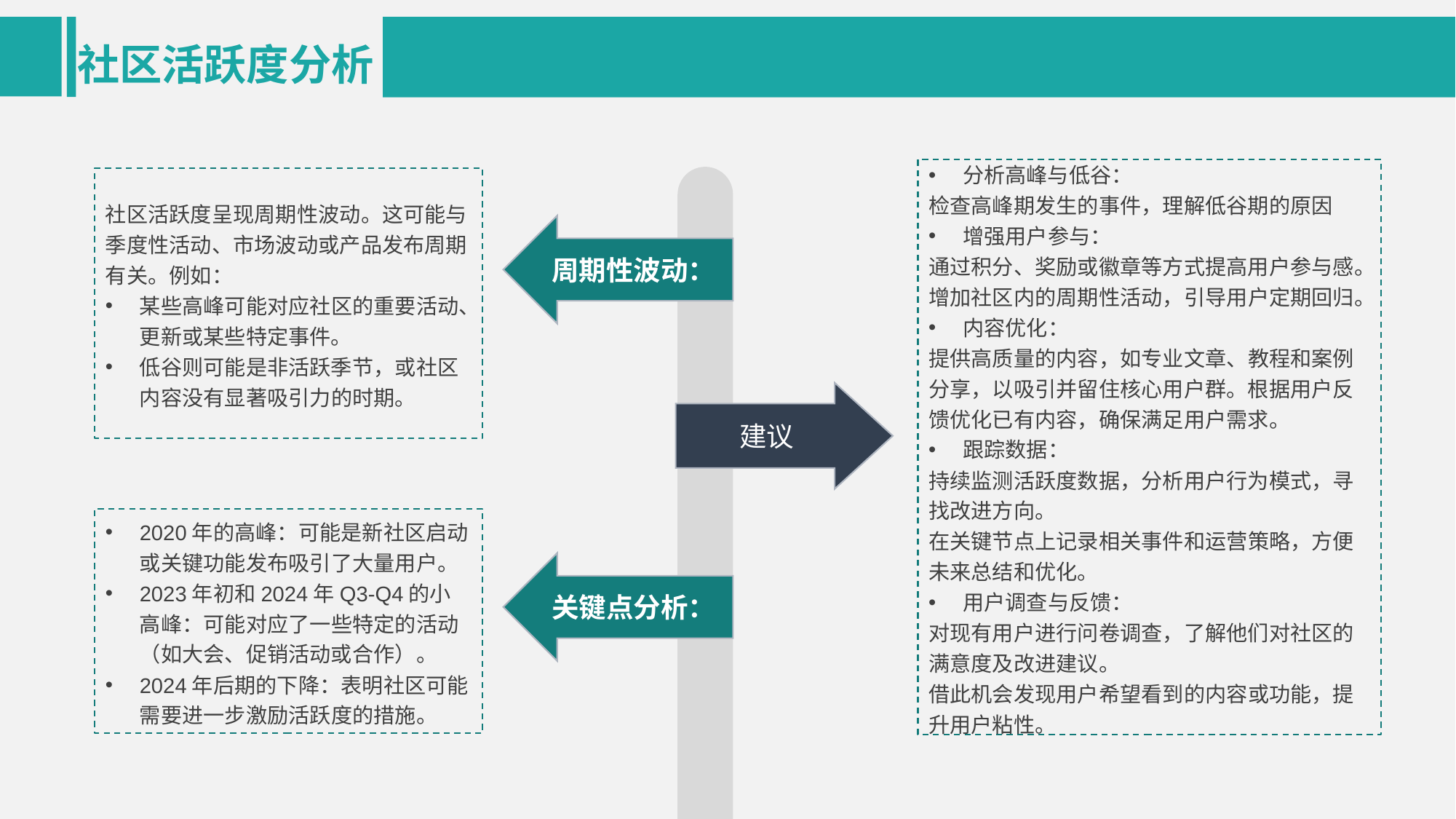

社区活跃度分析
分析高峰与低谷：
检查高峰期发生的事件，理解低谷期的原因
增强用户参与：
通过积分、奖励或徽章等方式提高用户参与感。
增加社区内的周期性活动，引导用户定期回归。
内容优化：
提供高质量的内容，如专业文章、教程和案例分享，以吸引并留住核心用户群。根据用户反馈优化已有内容，确保满足用户需求。
跟踪数据：
持续监测活跃度数据，分析用户行为模式，寻找改进方向。
在关键节点上记录相关事件和运营策略，方便未来总结和优化。
用户调查与反馈：
对现有用户进行问卷调查，了解他们对社区的满意度及改进建议。
借此机会发现用户希望看到的内容或功能，提升用户粘性。

社区活跃度呈现周期性波动。这可能与季度性活动、市场波动或产品发布周期有关。例如：
某些高峰可能对应社区的重要活动、更新或某些特定事件。
低谷则可能是非活跃季节，或社区内容没有显著吸引力的时期。
周期性波动：
建议
2020年的高峰：可能是新社区启动或关键功能发布吸引了大量用户。
2023年初和2024年Q3-Q4的小高峰：可能对应了一些特定的活动（如大会、促销活动或合作）。
2024年后期的下降：表明社区可能需要进一步激励活跃度的措施。
关键点分析：